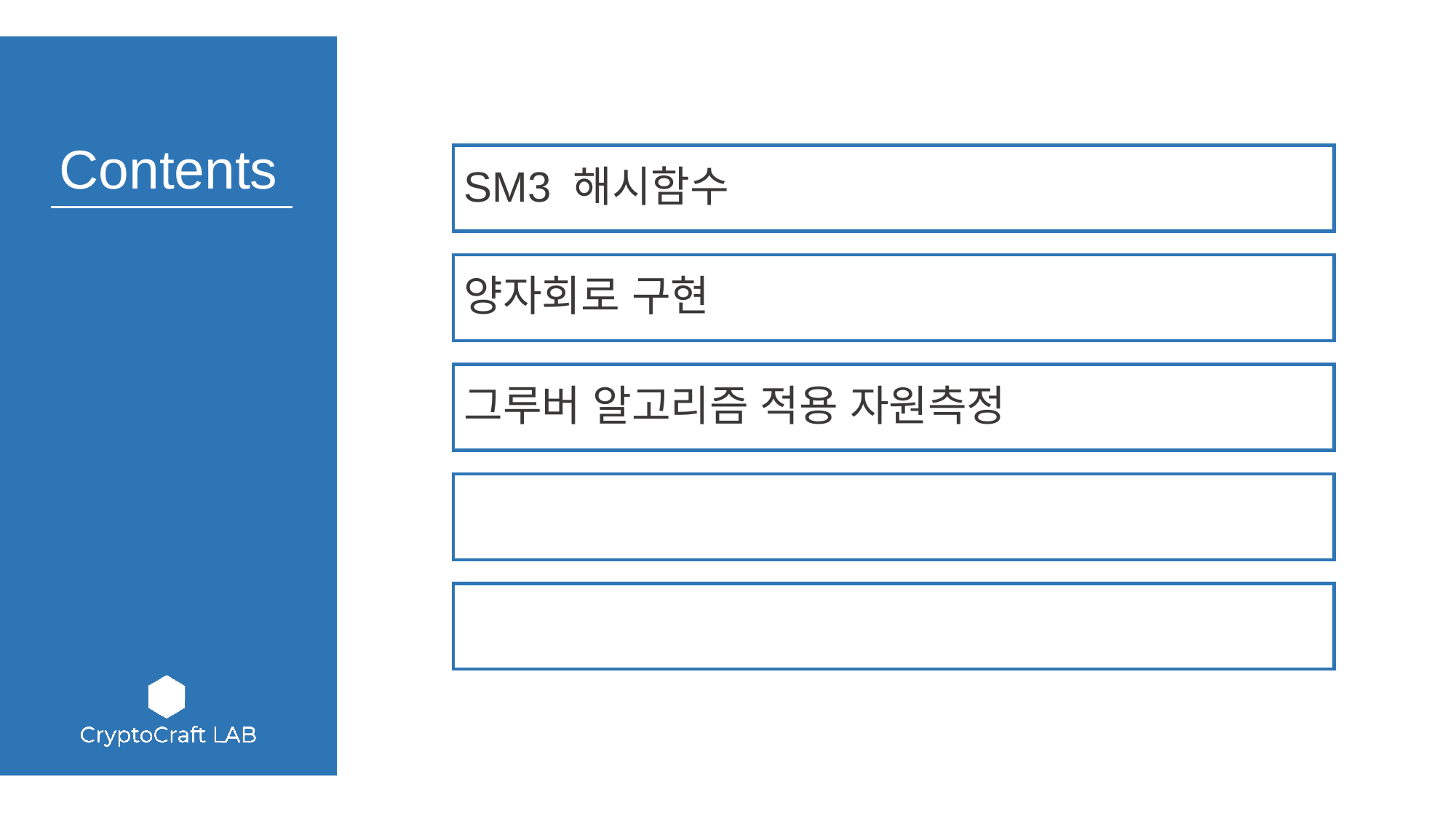

SM3 해시함수
양자회로 구현
그루버 알고리즘 적용 자원측정